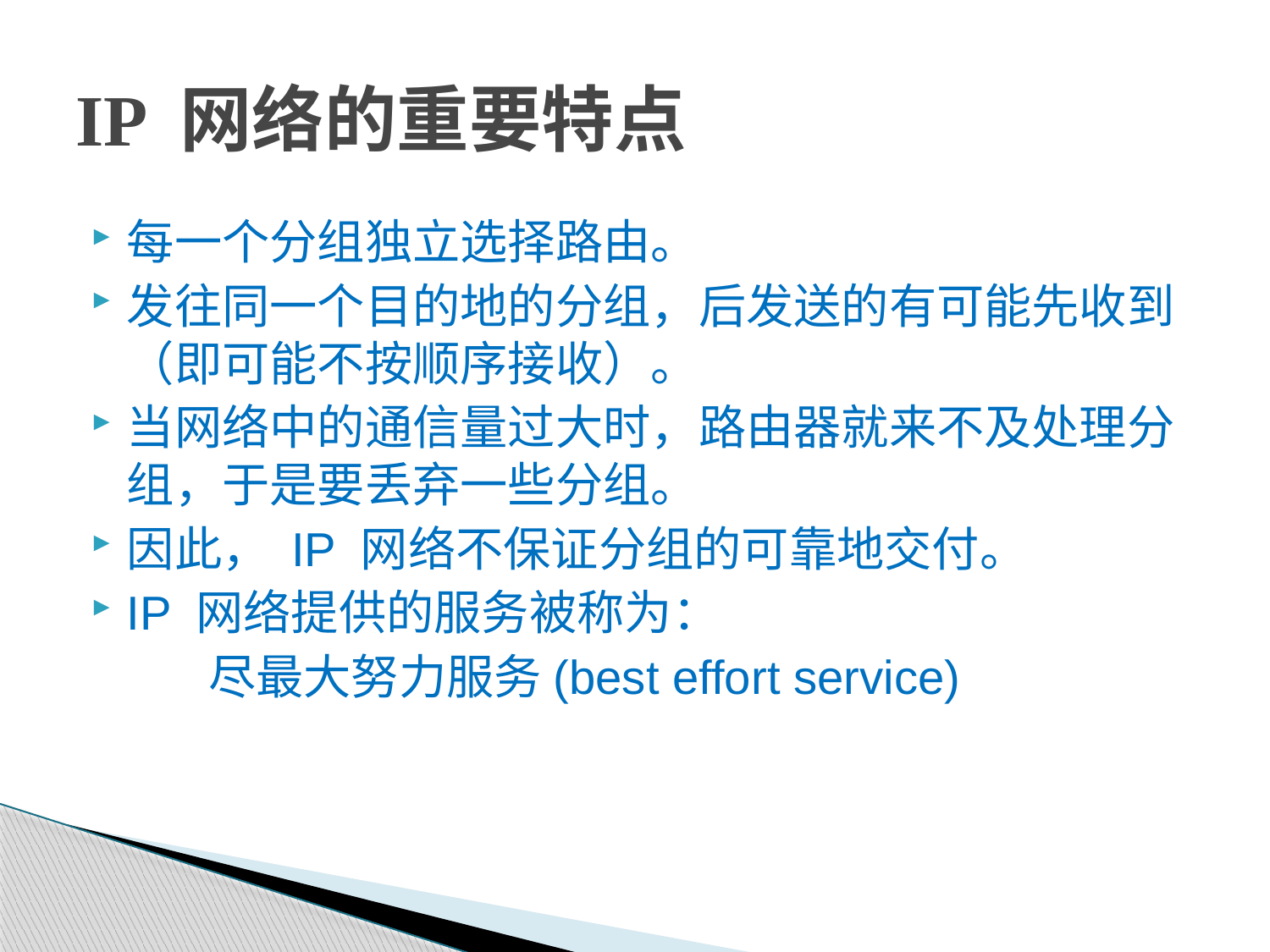

# IP 网络的重要特点
每一个分组独立选择路由。
发往同一个目的地的分组，后发送的有可能先收到（即可能不按顺序接收）。
当网络中的通信量过大时，路由器就来不及处理分组，于是要丢弃一些分组。
因此， IP 网络不保证分组的可靠地交付。
IP 网络提供的服务被称为：
          尽最大努力服务(best effort service)